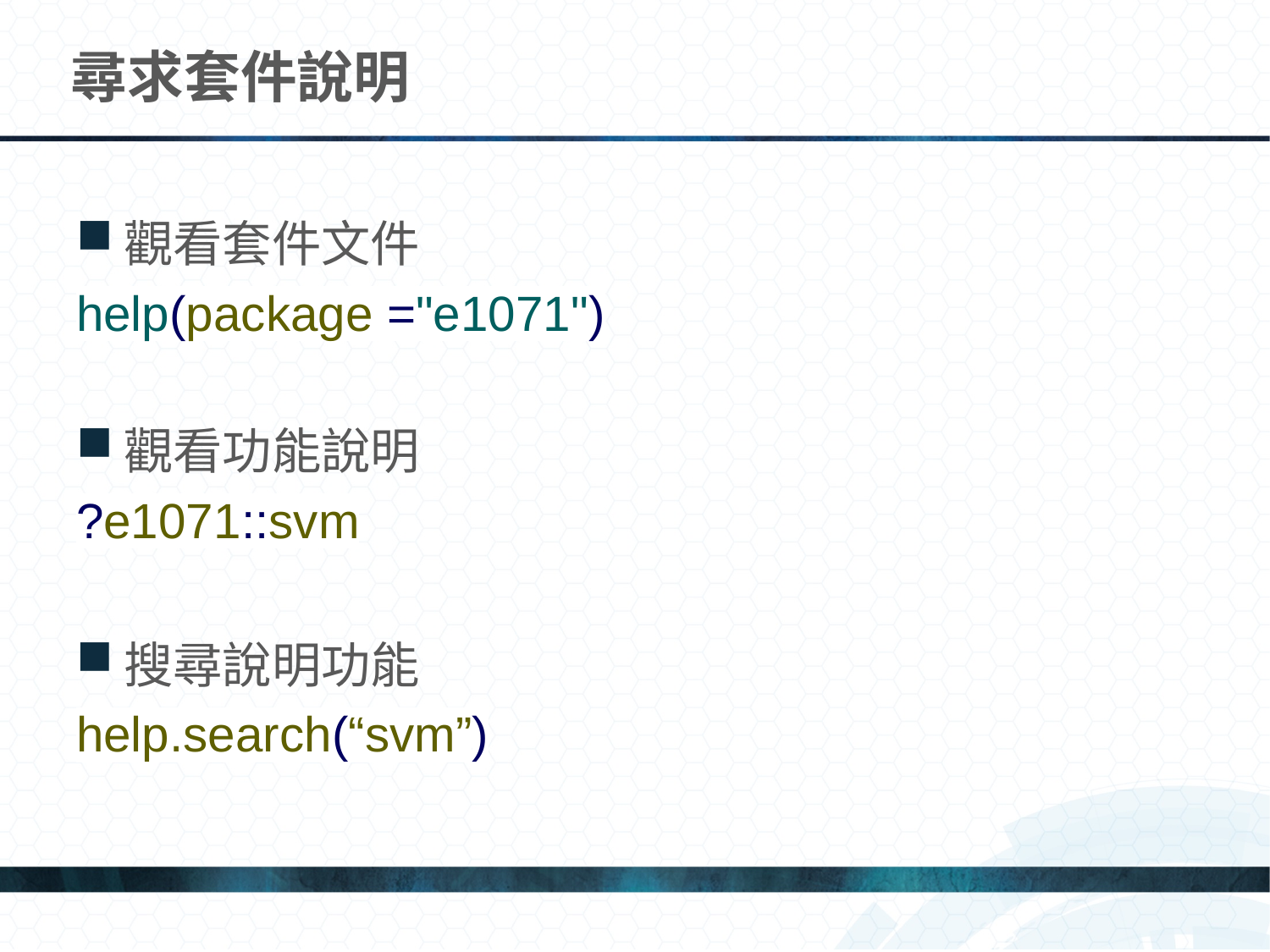

# 尋求套件說明
觀看套件文件
help(package ="e1071")

觀看功能說明
?e1071::svm

搜尋說明功能
help.search(“svm”)